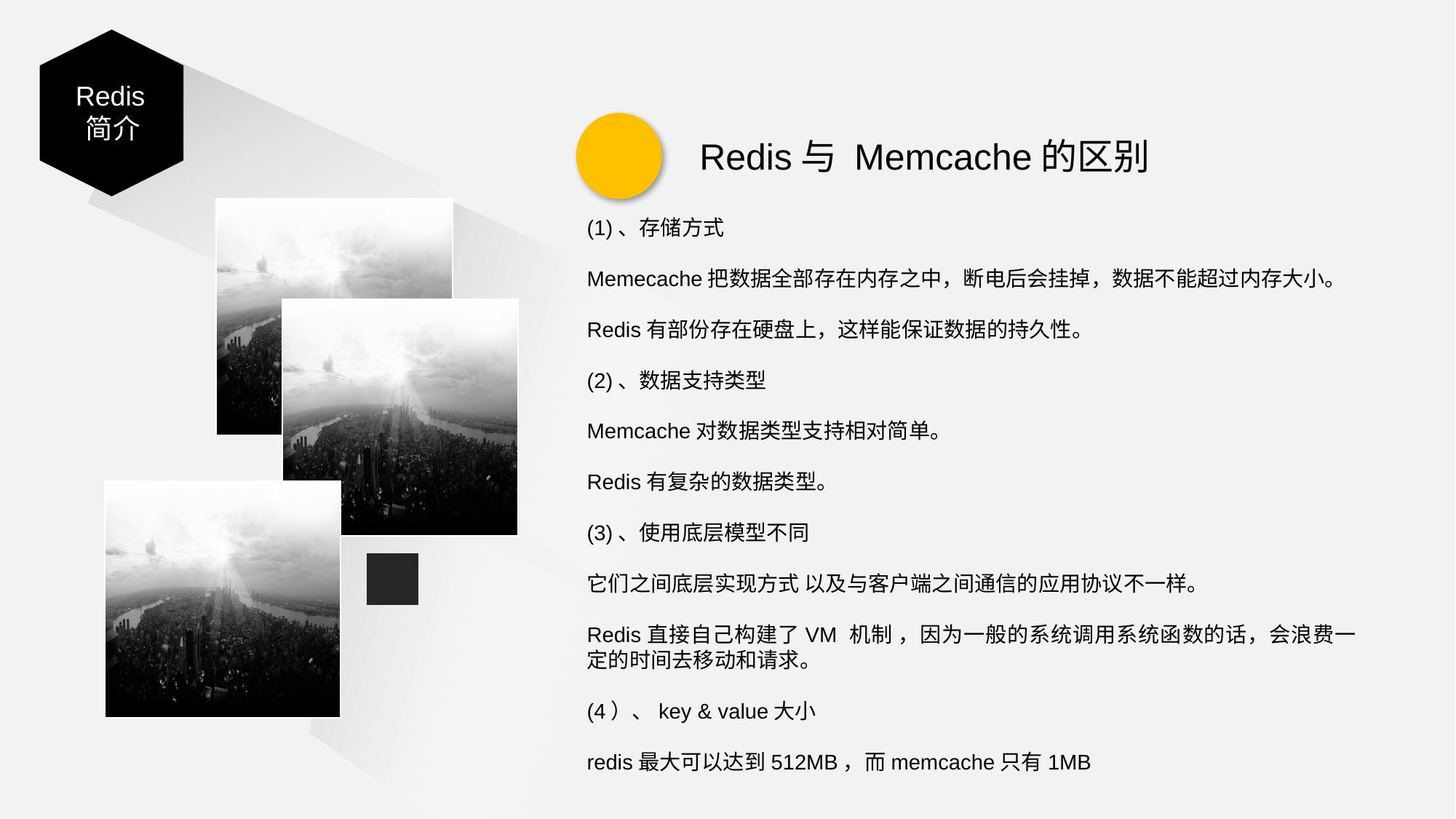

Redis简介

Redis与 Memcache的区别

(1)、存储方式

Memecache把数据全部存在内存之中，断电后会挂掉，数据不能超过内存大小。

Redis有部份存在硬盘上，这样能保证数据的持久性。

(2)、数据支持类型

Memcache对数据类型支持相对简单。

Redis有复杂的数据类型。

(3)、使用底层模型不同

它们之间底层实现方式 以及与客户端之间通信的应用协议不一样。

Redis直接自己构建了VM 机制 ，因为一般的系统调用系统函数的话，会浪费一定的时间去移动和请求。

(4）、key & value大小

redis最大可以达到512MB，而memcache只有1MB